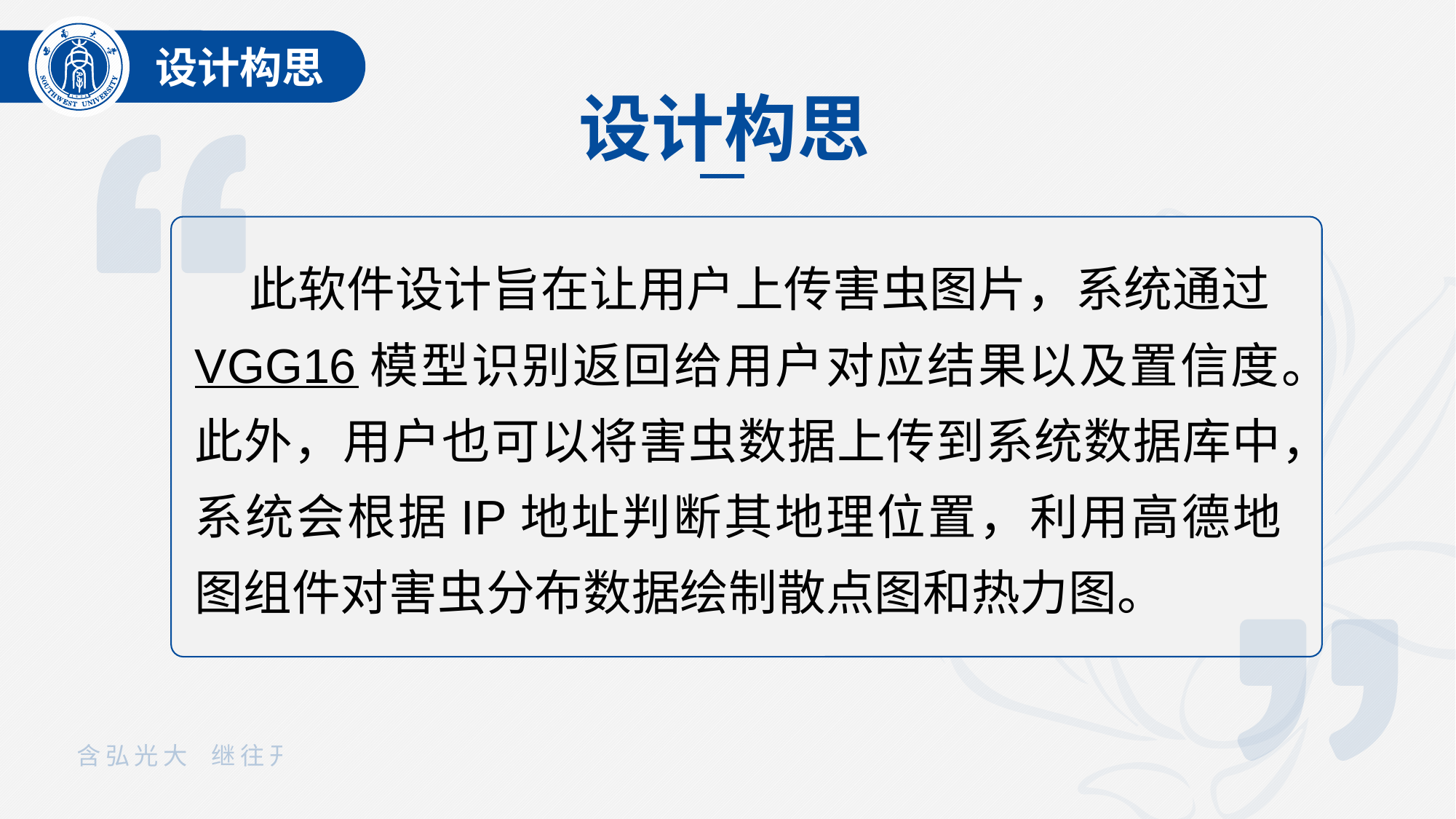

设计构思
设计构思

此软件设计旨在让用户上传害虫图片，系统通过VGG16模型识别返回给用户对应结果以及置信度。此外，用户也可以将害虫数据上传到系统数据库中，系统会根据IP地址判断其地理位置，利用高德地图组件对害虫分布数据绘制散点图和热力图。